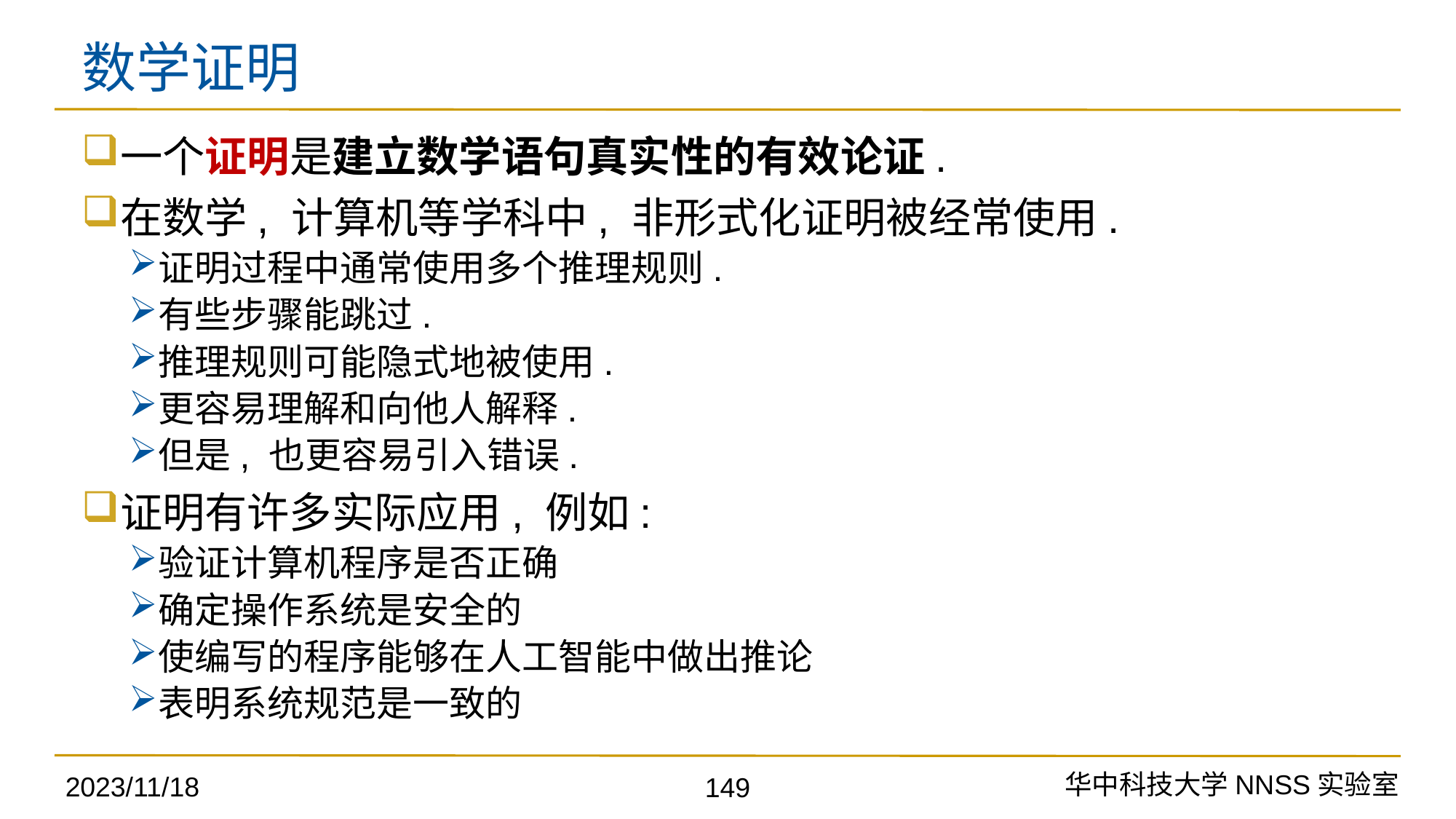

# 数学证明
一个证明是建立数学语句真实性的有效论证.
在数学, 计算机等学科中, 非形式化证明被经常使用.
证明过程中通常使用多个推理规则.
有些步骤能跳过.
推理规则可能隐式地被使用.
更容易理解和向他人解释.
但是, 也更容易引入错误.
证明有许多实际应用, 例如:
验证计算机程序是否正确
确定操作系统是安全的
使编写的程序能够在人工智能中做出推论
表明系统规范是一致的
华中科技大学NNSS实验室
2023/11/18
149